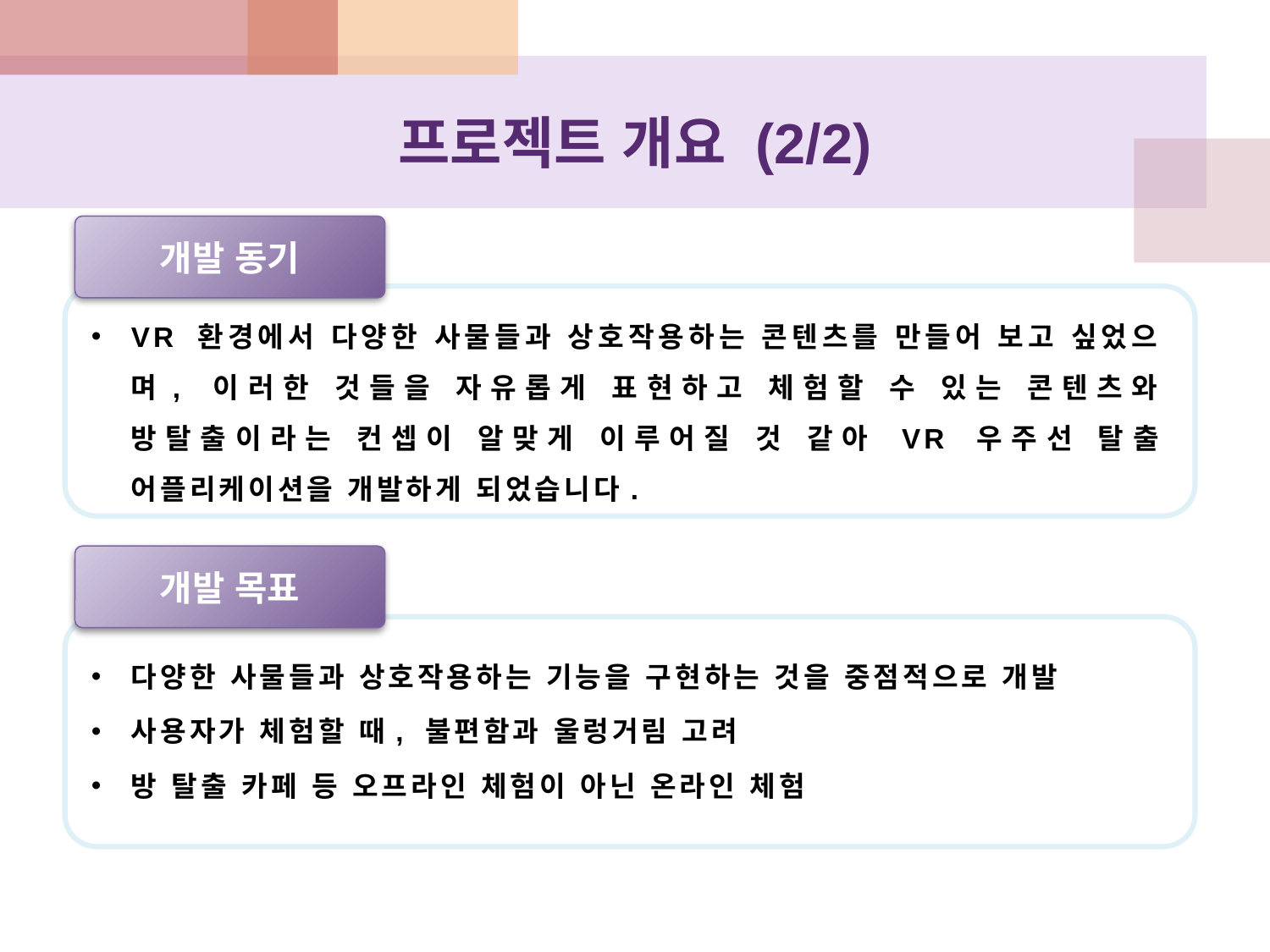

# 프로젝트 개요 (2/2)
개발 동기

VR 환경에서 다양한 사물들과 상호작용하는 콘텐츠를 만들어 보고 싶었으며, 이러한 것들을 자유롭게 표현하고 체험할 수 있는 콘텐츠와 방탈출이라는 컨셉이 알맞게 이루어질 것 같아 VR 우주선 탈출 어플리케이션을 개발하게 되었습니다.

개발 목표

다양한 사물들과 상호작용하는 기능을 구현하는 것을 중점적으로 개발
사용자가 체험할 때, 불편함과 울렁거림 고려
방 탈출 카페 등 오프라인 체험이 아닌 온라인 체험